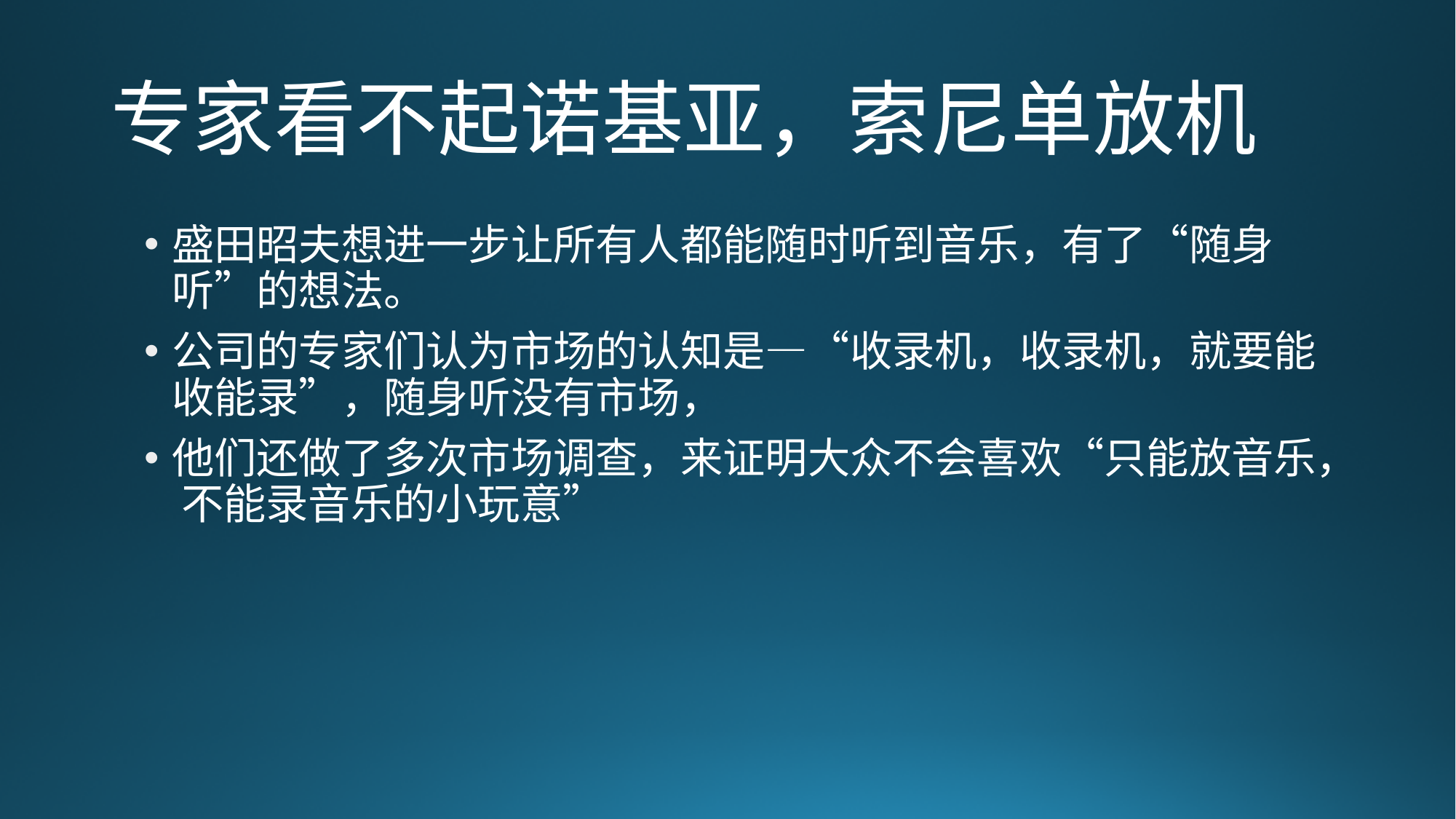

# 专家看不起诺基亚，索尼单放机
盛田昭夫想进一步让所有人都能随时听到音乐，有了“随身听”的想法。
公司的专家们认为市场的认知是—“收录机，收录机，就要能 收能录”，随身听没有市场，
他们还做了多次市场调查，来证明大众不会喜欢“只能放音乐， 不能录音乐的小玩意”